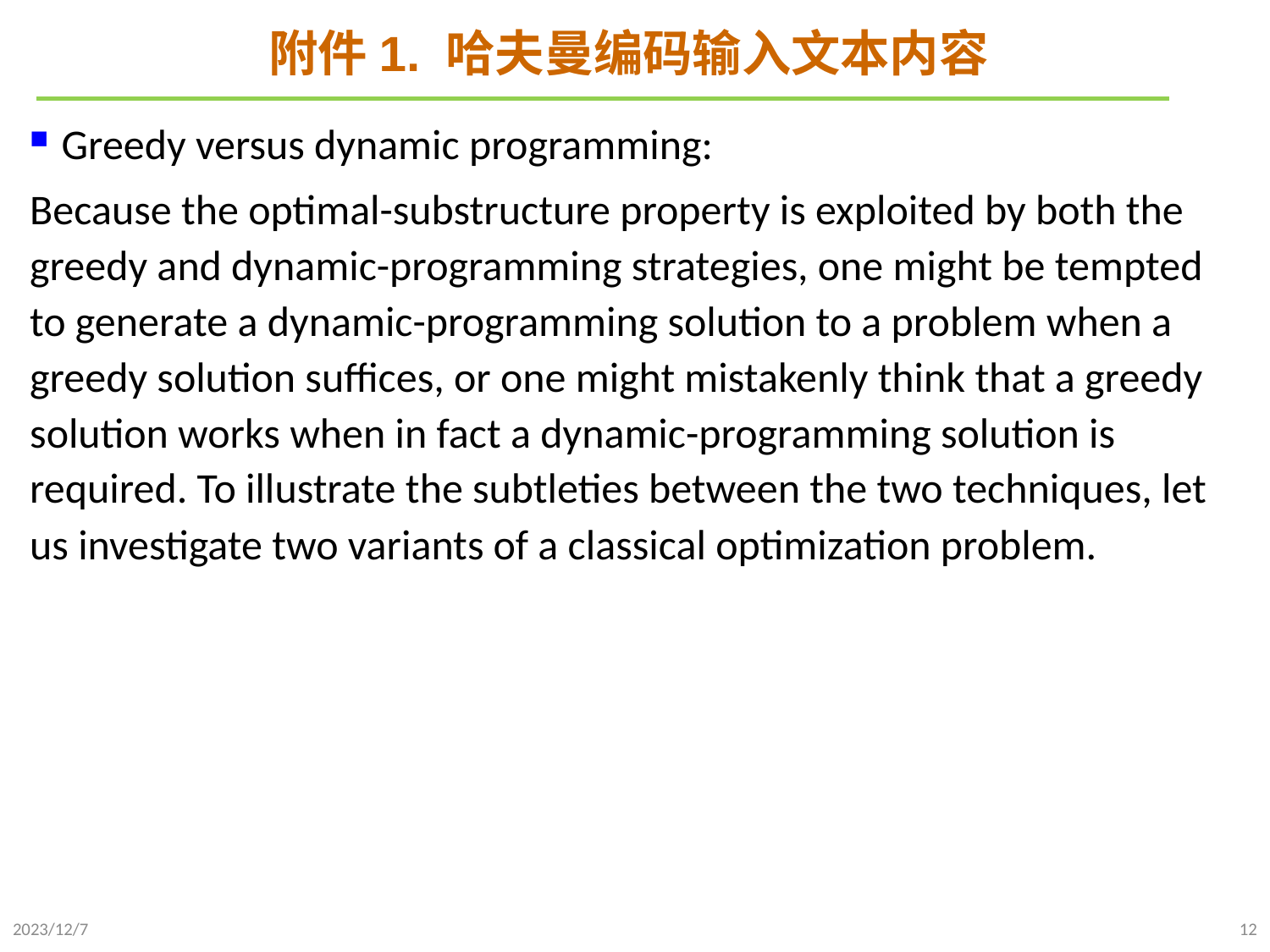

# 附件1. 哈夫曼编码输入文本内容
Greedy versus dynamic programming:
Because the optimal-substructure property is exploited by both the greedy and dynamic-programming strategies, one might be tempted to generate a dynamic-programming solution to a problem when a greedy solution suffices, or one might mistakenly think that a greedy solution works when in fact a dynamic-programming solution is required. To illustrate the subtleties between the two techniques, let us investigate two variants of a classical optimization problem.

2023/12/7
12